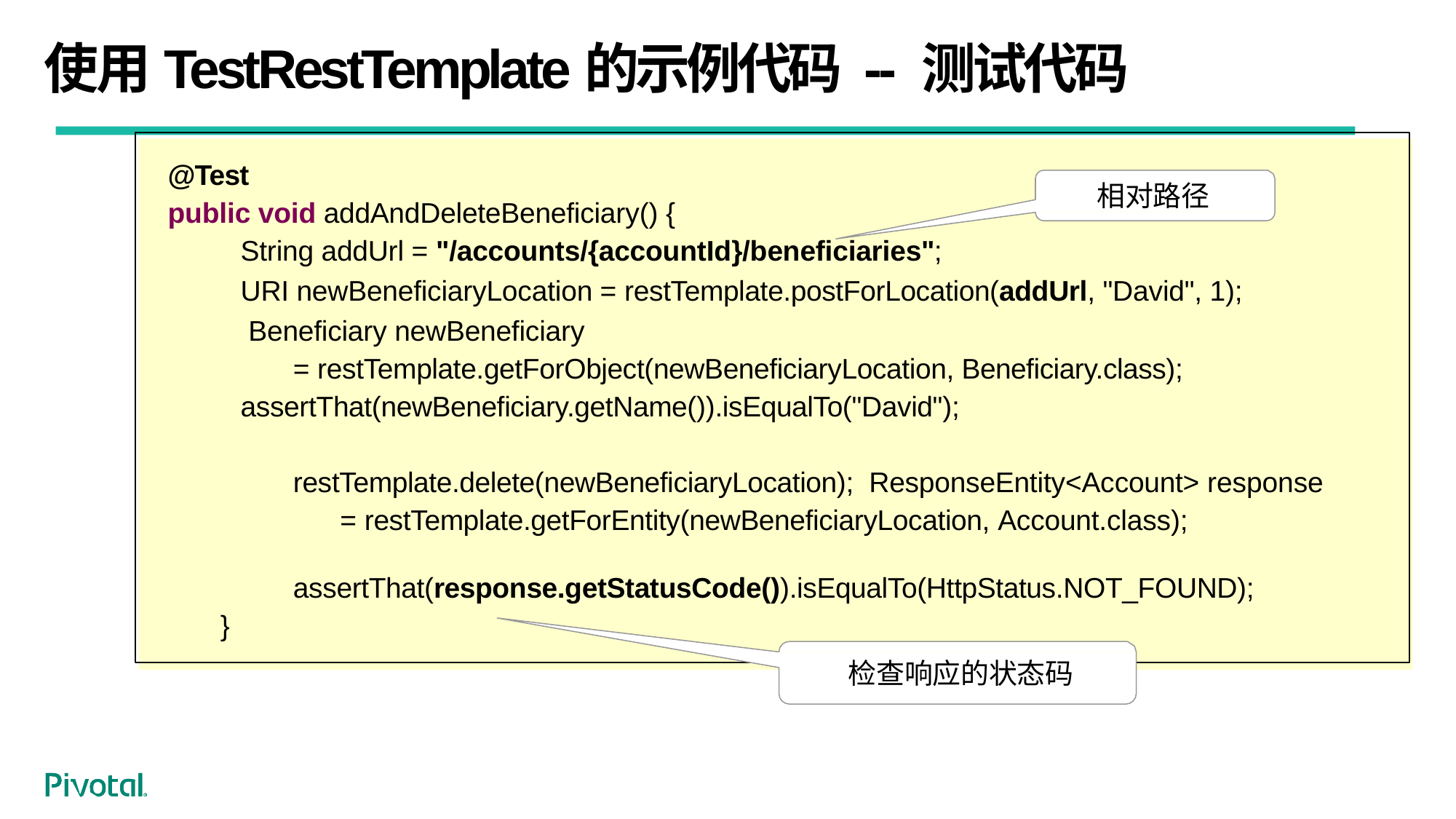

# 使用TestRestTemplate的示例代码 -- 测试代码

@Test
public void addAndDeleteBeneficiary() {
String addUrl = "/accounts/{accountId}/beneficiaries";
URI newBeneficiaryLocation = restTemplate.postForLocation(addUrl, "David", 1);
 Beneficiary newBeneficiary
= restTemplate.getForObject(newBeneficiaryLocation, Beneficiary.class);  assertThat(newBeneficiary.getName()).isEqualTo("David");
restTemplate.delete(newBeneficiaryLocation);  ResponseEntity<Account> response
= restTemplate.getForEntity(newBeneficiaryLocation, Account.class);

assertThat(response.getStatusCode()).isEqualTo(HttpStatus.NOT_FOUND);
}

相对路径
33

检查响应的状态码